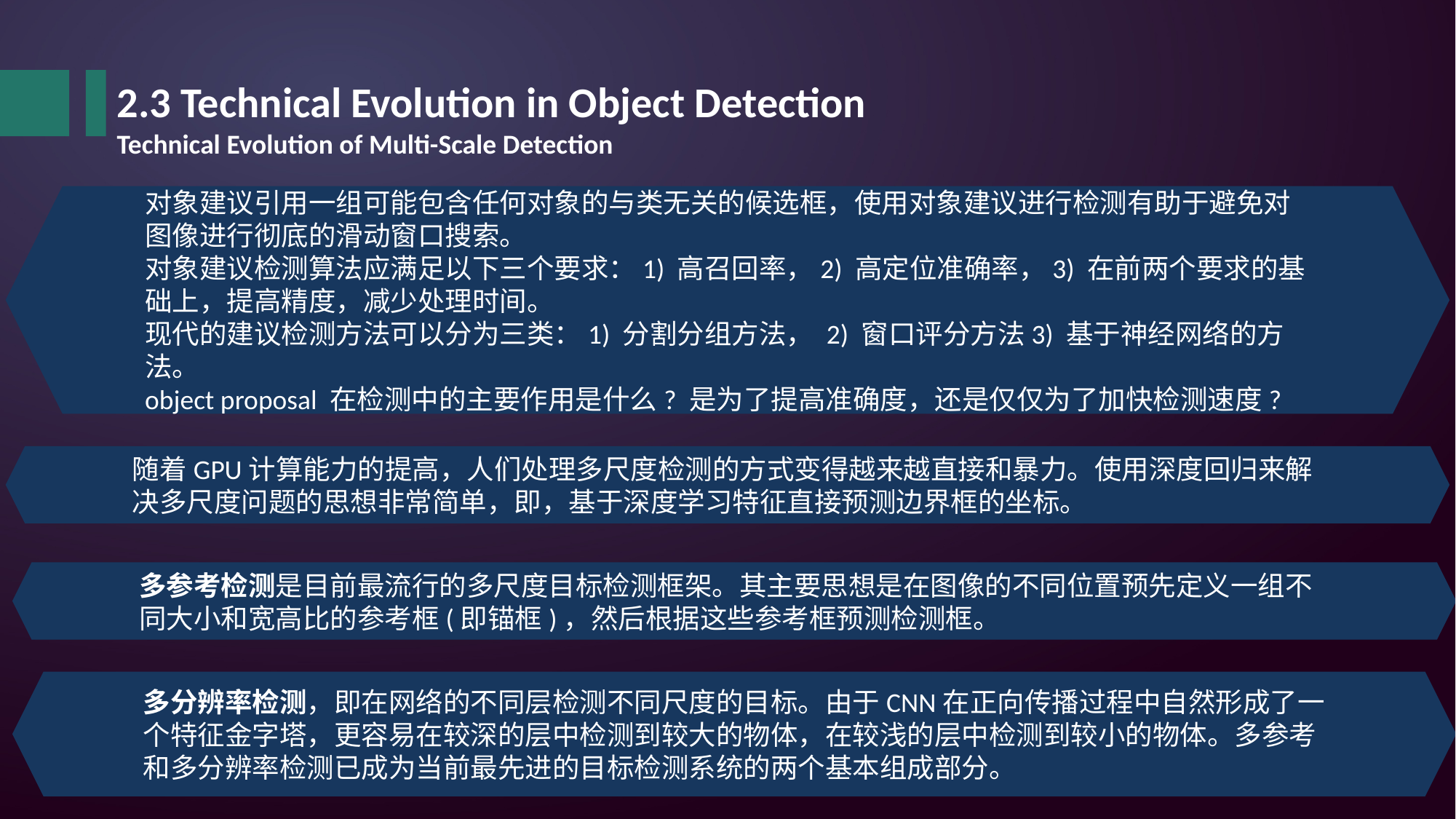

2.3 Technical Evolution in Object Detection
Technical Evolution of Multi-Scale Detection

对象建议引用一组可能包含任何对象的与类无关的候选框，使用对象建议进行检测有助于避免对图像进行彻底的滑动窗口搜索。
对象建议检测算法应满足以下三个要求：1) 高召回率，2) 高定位准确率，3) 在前两个要求的基础上，提高精度，减少处理时间。
现代的建议检测方法可以分为三类：1) 分割分组方法， 2) 窗口评分方法3) 基于神经网络的方法。
object proposal 在检测中的主要作用是什么? 是为了提高准确度，还是仅仅为了加快检测速度?

随着GPU计算能力的提高，人们处理多尺度检测的方式变得越来越直接和暴力。使用深度回归来解决多尺度问题的思想非常简单，即，基于深度学习特征直接预测边界框的坐标。
多参考检测是目前最流行的多尺度目标检测框架。其主要思想是在图像的不同位置预先定义一组不同大小和宽高比的参考框(即锚框)，然后根据这些参考框预测检测框。
多分辨率检测，即在网络的不同层检测不同尺度的目标。由于CNN在正向传播过程中自然形成了一个特征金字塔，更容易在较深的层中检测到较大的物体，在较浅的层中检测到较小的物体。多参考和多分辨率检测已成为当前最先进的目标检测系统的两个基本组成部分。